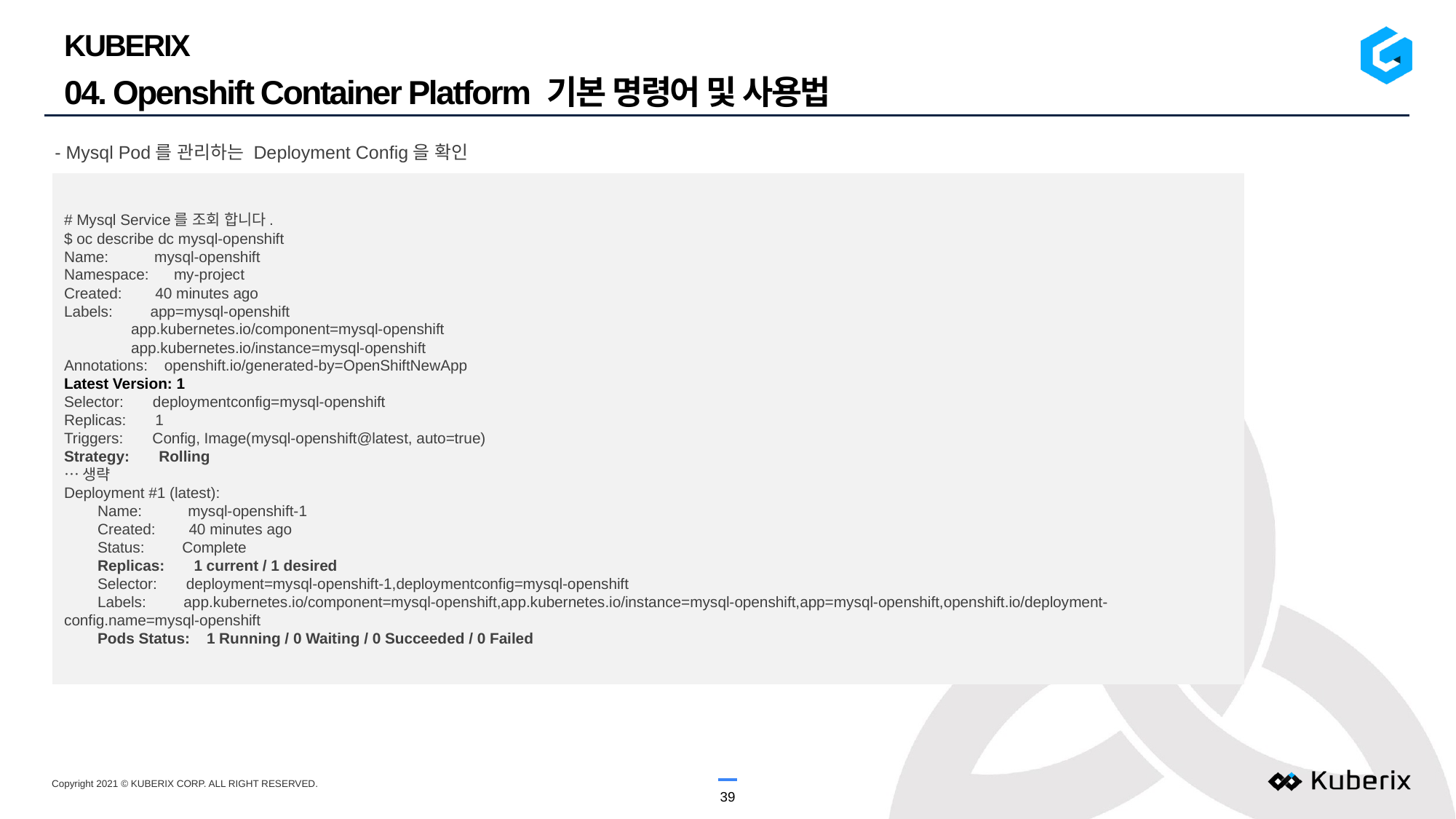

KUBERIX
04. Openshift Container Platform 기본 명령어 및 사용법
- Mysql Pod를 관리하는 Deployment Config을 확인
# Mysql Service를 조회 합니다.
$ oc describe dc mysql-openshift
Name:           mysql-openshift
Namespace:      my-project
Created:        40 minutes ago
Labels:         app=mysql-openshift
                app.kubernetes.io/component=mysql-openshift
                app.kubernetes.io/instance=mysql-openshift
Annotations:    openshift.io/generated-by=OpenShiftNewApp
Latest Version: 1
Selector:       deploymentconfig=mysql-openshift
Replicas:       1
Triggers:       Config, Image(mysql-openshift@latest, auto=true)
Strategy:       Rolling
…생략
Deployment #1 (latest):
        Name:           mysql-openshift-1
        Created:        40 minutes ago
        Status:         Complete
        Replicas:       1 current / 1 desired
        Selector:       deployment=mysql-openshift-1,deploymentconfig=mysql-openshift
        Labels:         app.kubernetes.io/component=mysql-openshift,app.kubernetes.io/instance=mysql-openshift,app=mysql-openshift,openshift.io/deployment-config.name=mysql-openshift
        Pods Status:    1 Running / 0 Waiting / 0 Succeeded / 0 Failed